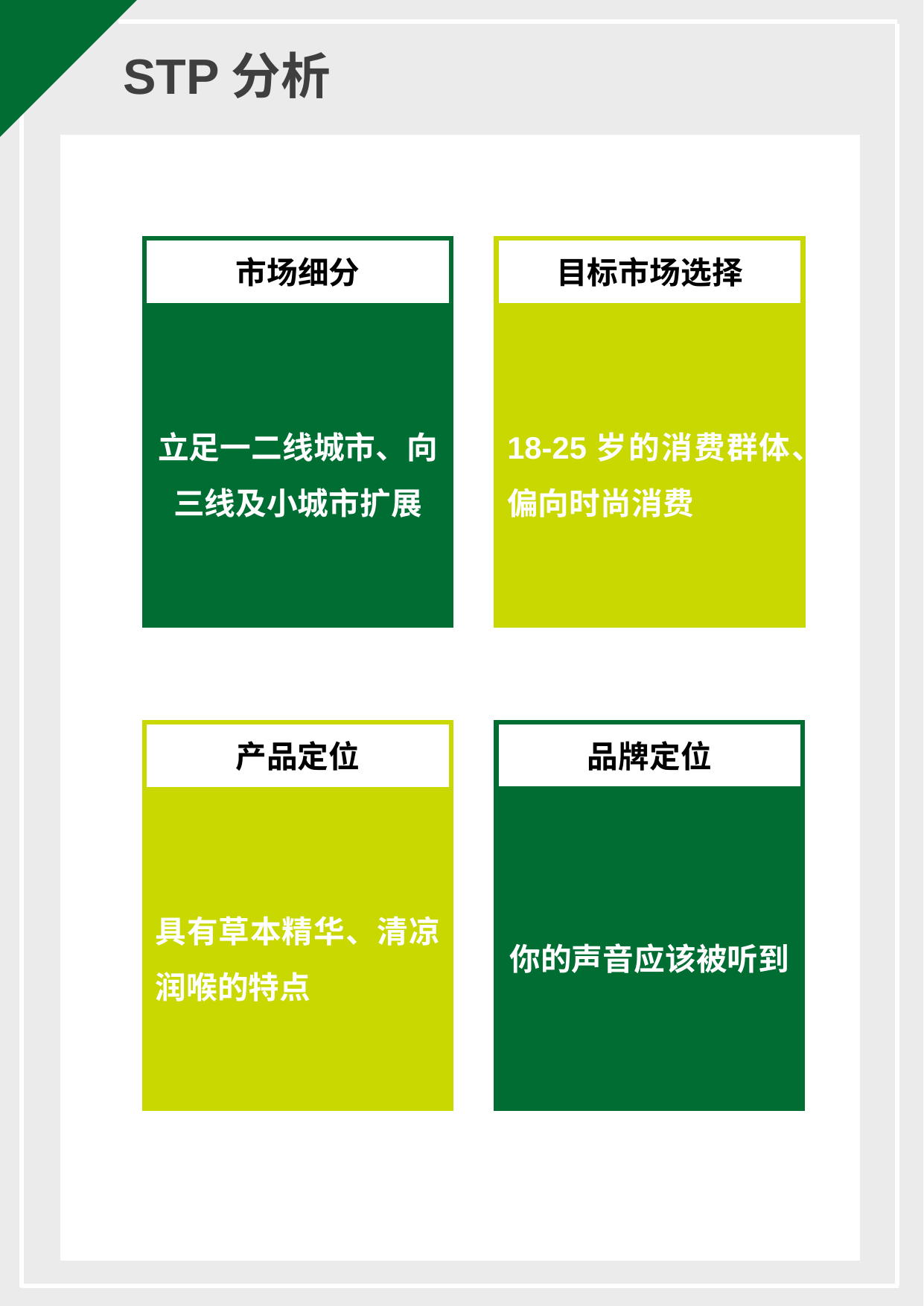

STP分析

市场细分
目标市场选择
18-25岁的消费群体、偏向时尚消费
立足一二线城市、向三线及小城市扩展
品牌定位
产品定位
具有草本精华、清凉润喉的特点
你的声音应该被听到